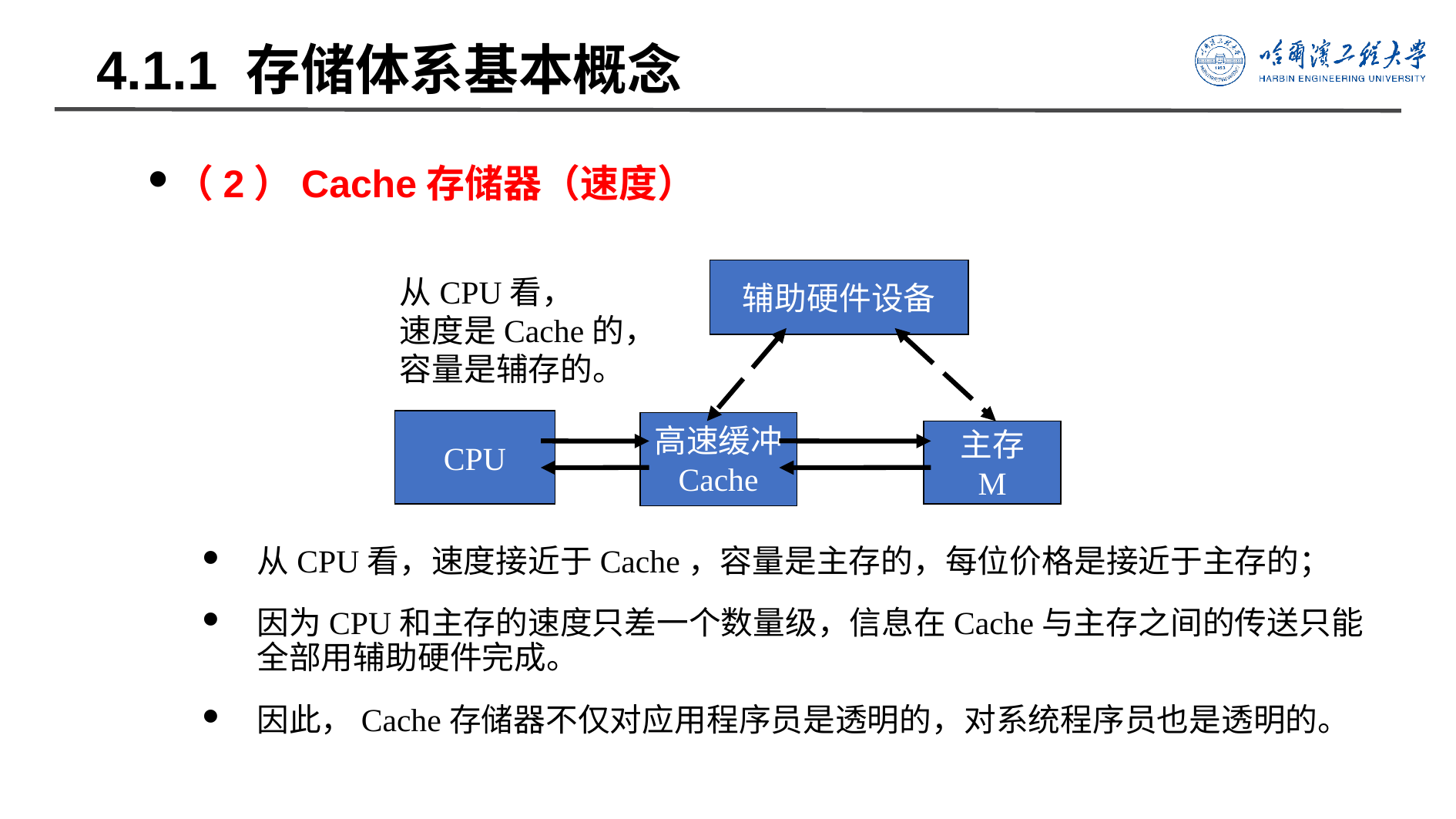

# 4.1.1 存储体系基本概念
（2）Cache存储器（速度）

辅助硬件设备
从CPU看，
速度是Cache的，
容量是辅存的。

CPU
高速缓冲
Cache
主存
M

从CPU看，速度接近于Cache，容量是主存的，每位价格是接近于主存的；
因为CPU和主存的速度只差一个数量级，信息在Cache与主存之间的传送只能全部用辅助硬件完成。
因此，Cache存储器不仅对应用程序员是透明的，对系统程序员也是透明的。